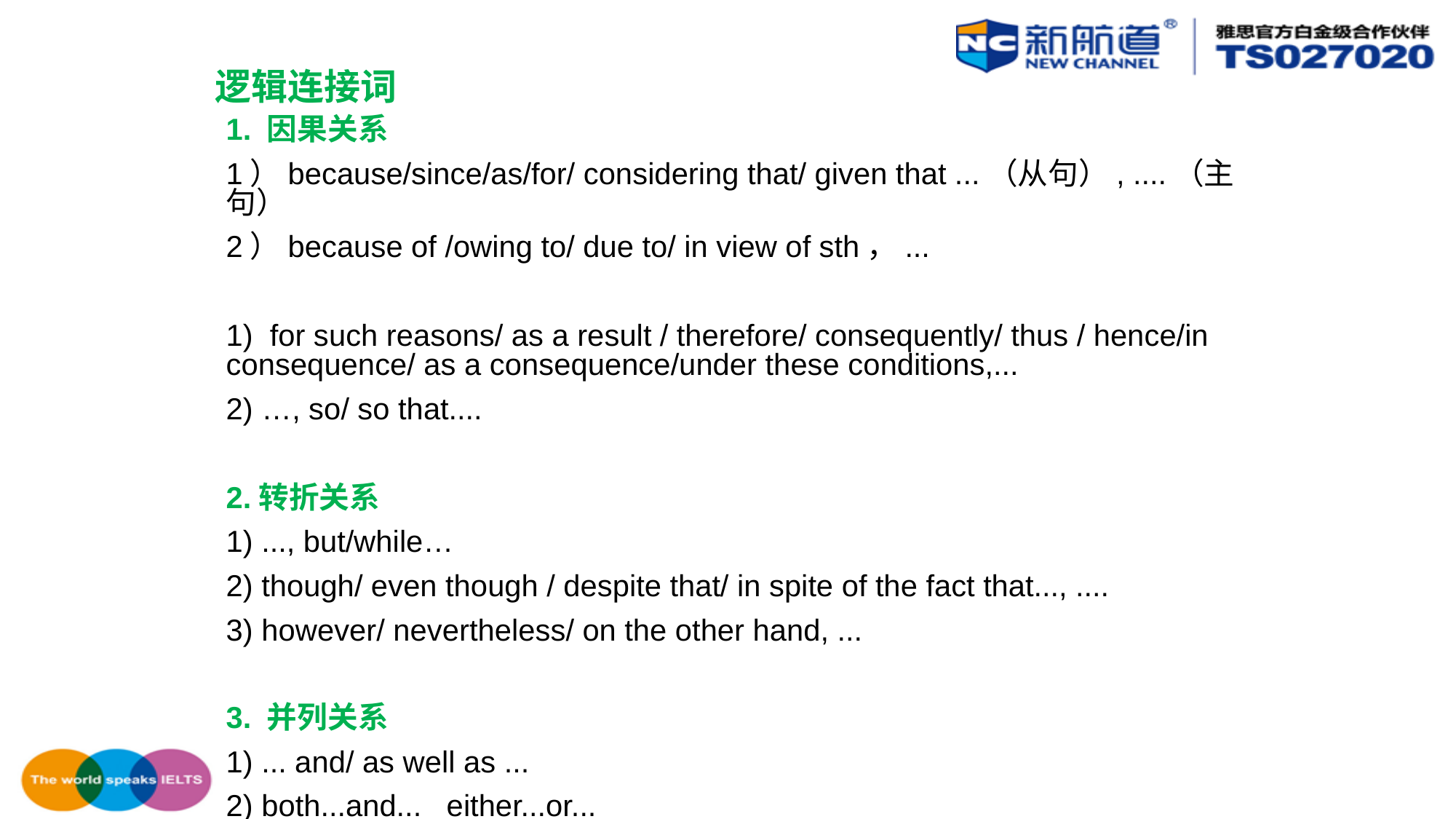

# 逻辑连接词
1. 因果关系
1）because/since/as/for/ considering that/ given that ...（从句）, ....（主句）
2）because of /owing to/ due to/ in view of sth，...

1)  for such reasons/ as a result / therefore/ consequently/ thus / hence/in consequence/ as a consequence/under these conditions,...
2) …, so/ so that....

2.转折关系
1) ..., but/while…
2) though/ even though / despite that/ in spite of the fact that..., ....
3) however/ nevertheless/ on the other hand, ...

3. 并列关系
1) ... and/ as well as ...
2) both...and...   either...or...